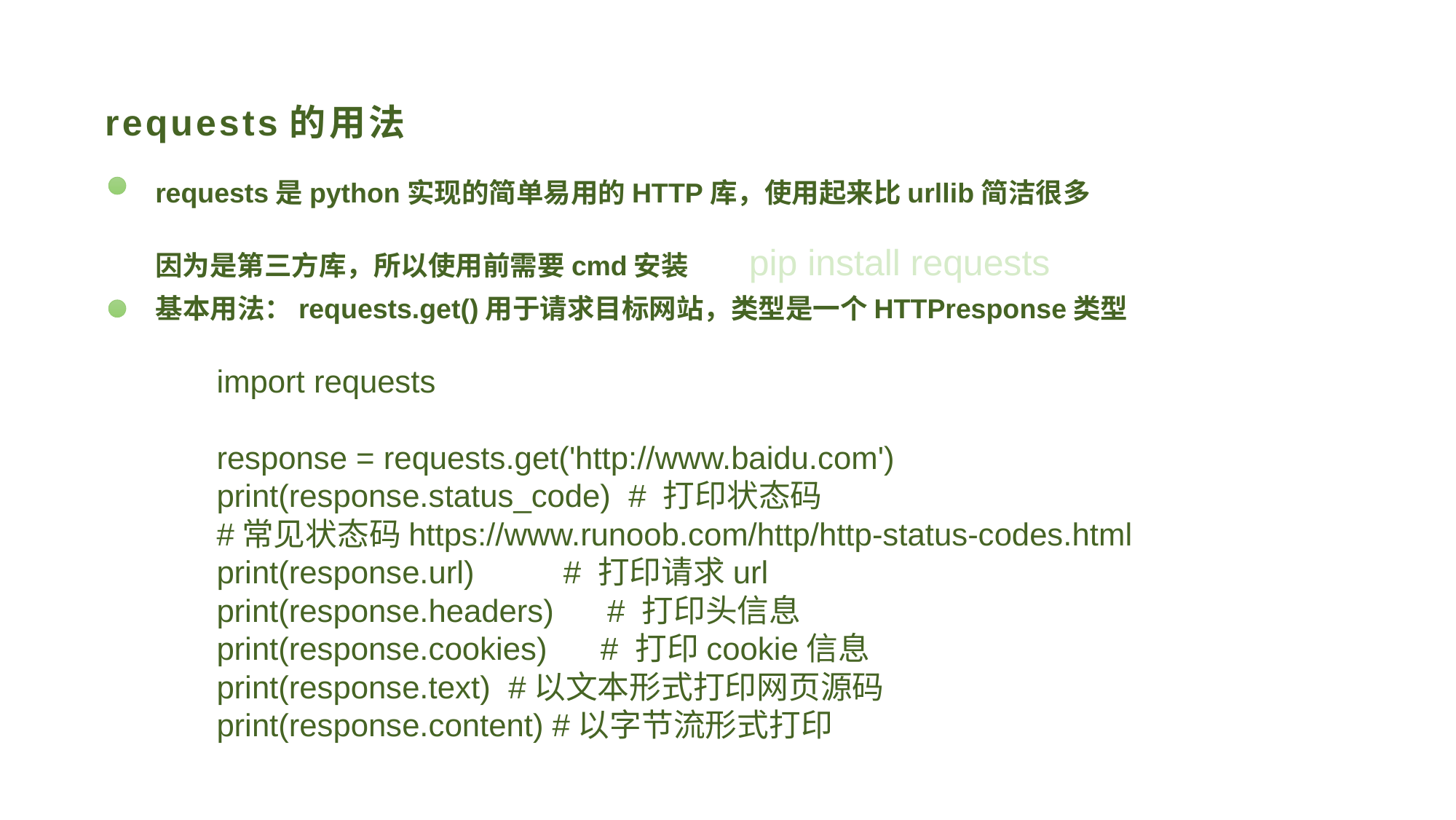

# requests的用法
requests是python实现的简单易用的HTTP库，使用起来比urllib简洁很多
因为是第三方库，所以使用前需要cmd安装          pip install requests

基本用法：requests.get()用于请求目标网站，类型是一个HTTPresponse类型

import requests

response = requests.get('http://www.baidu.com')
print(response.status_code)  # 打印状态码
#常见状态码https://www.runoob.com/http/http-status-codes.html
print(response.url)          # 打印请求url
print(response.headers)      # 打印头信息
print(response.cookies)      # 打印cookie信息
print(response.text)  #以文本形式打印网页源码
print(response.content) #以字节流形式打印